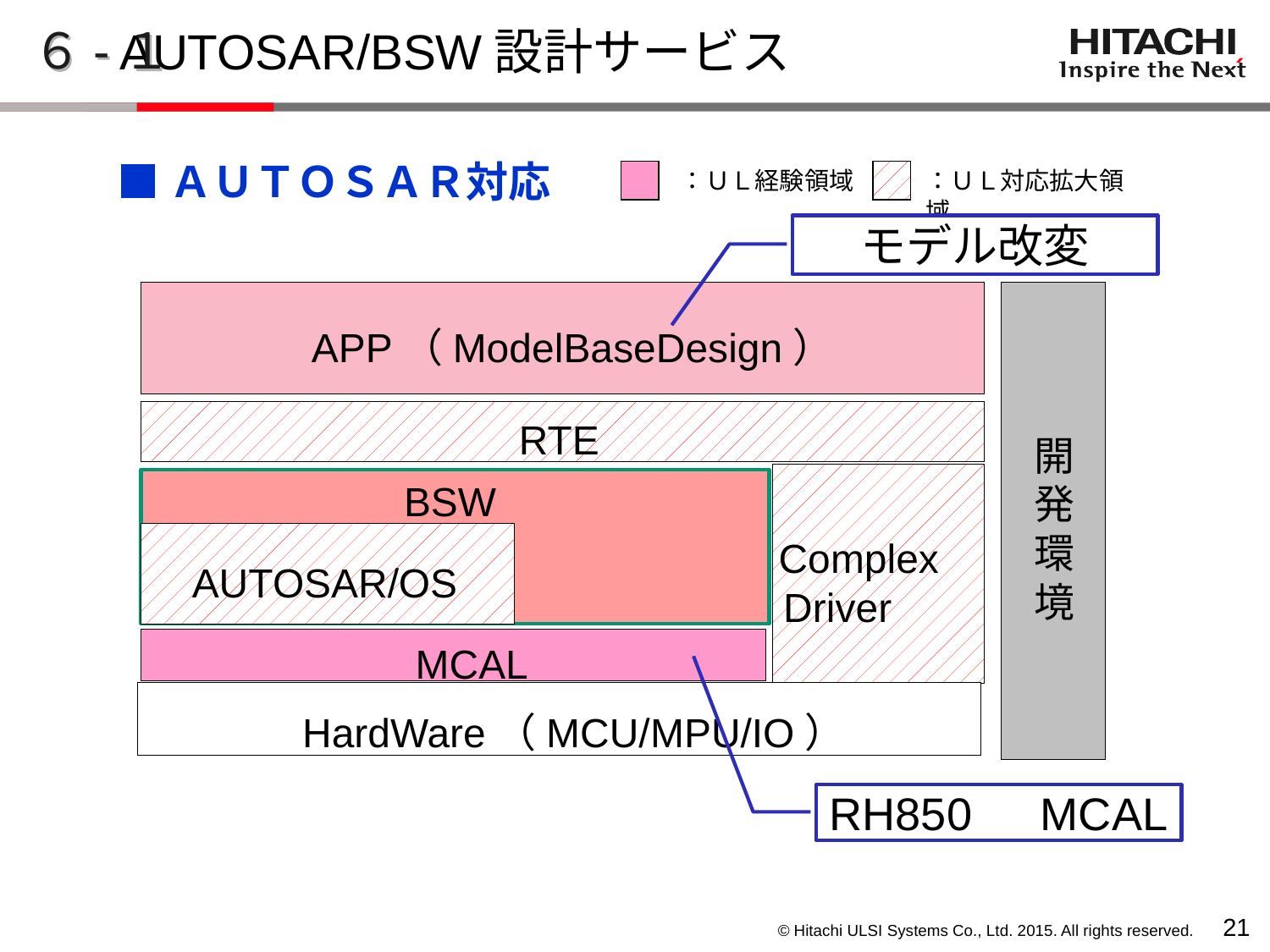

AUTOSAR/BSW設計サービス
６-１
■ＡＵＴＯＳＡＲ対応
：ＵＬ経験領域
：ＵＬ対応拡大領域

モデル改変

APP（ModelBaseDesign）

RTE
開

BSW
発

環
Complex
AUTOSAR/OS
境
Driver

MCAL

HardWare（MCU/MPU/IO）
RH850　MCAL
21